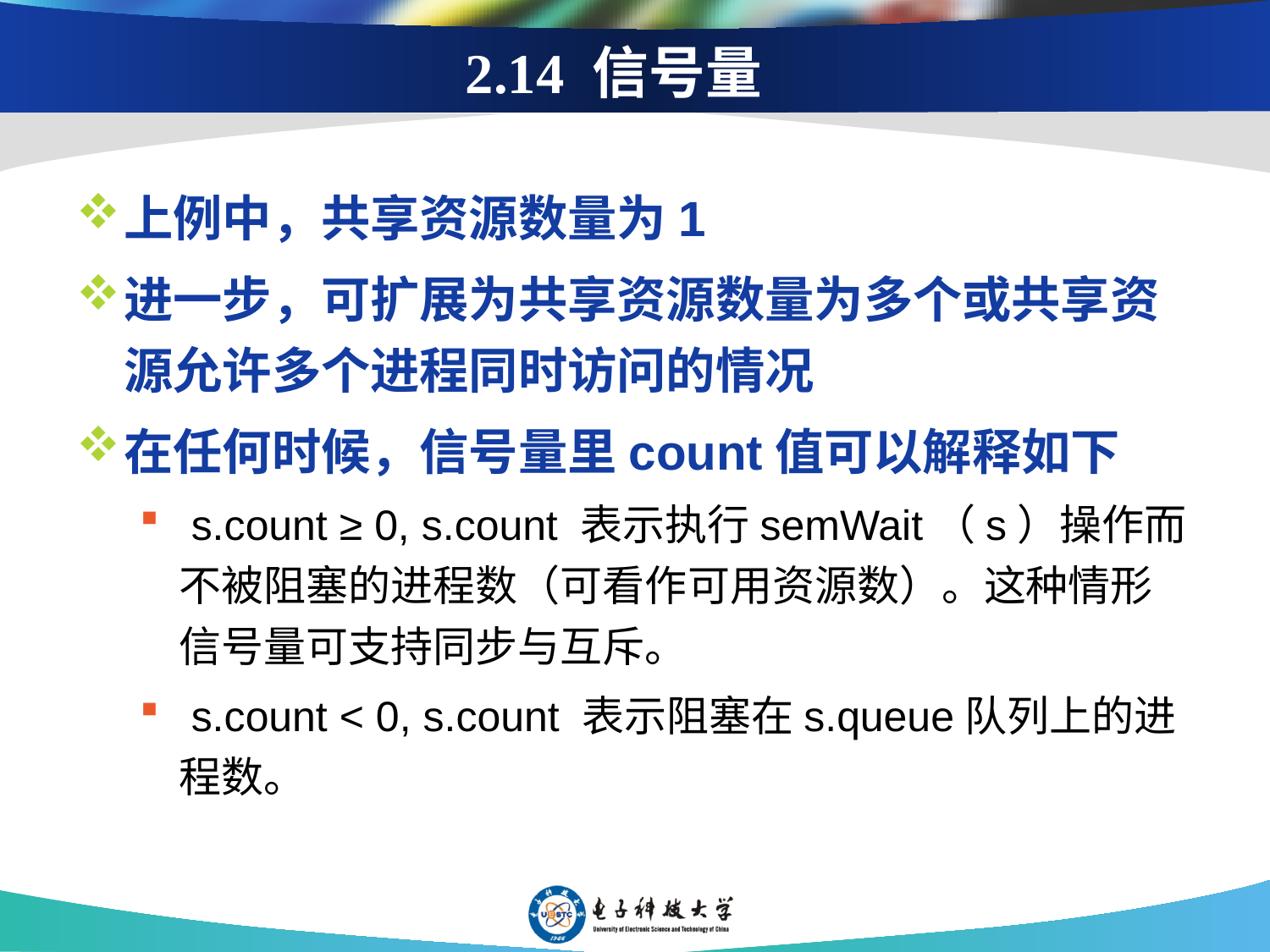

# 2.14 信号量
上例中，共享资源数量为1
进一步，可扩展为共享资源数量为多个或共享资源允许多个进程同时访问的情况
在任何时候，信号量里count值可以解释如下
 s.count ≥ 0, s.count 表示执行semWait（s）操作而不被阻塞的进程数（可看作可用资源数）。这种情形信号量可支持同步与互斥。
 s.count < 0, s.count 表示阻塞在s.queue队列上的进程数。